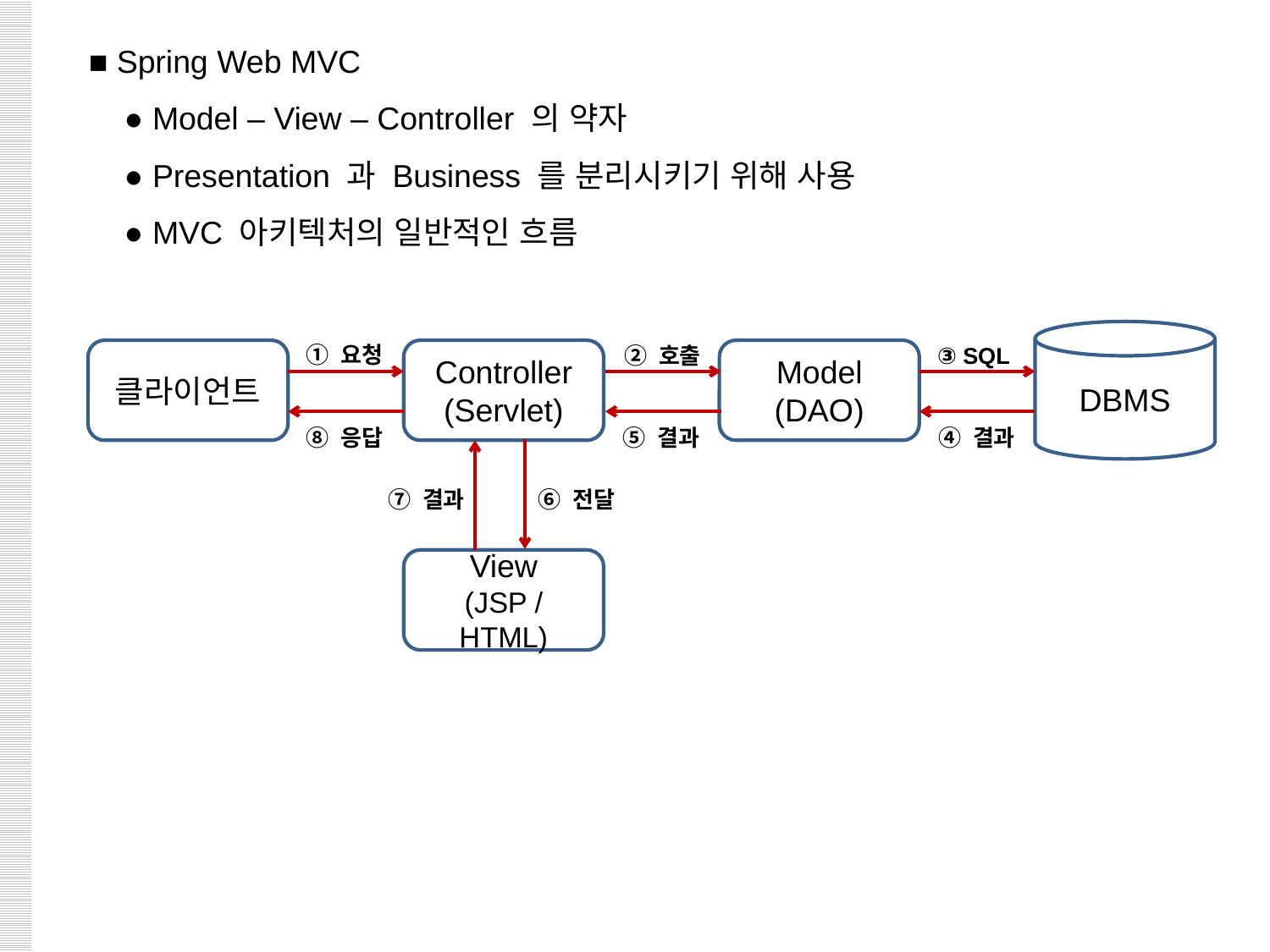

■ Spring Web MVC
    ● Model – View – Controller 의 약자
    ● Presentation 과 Business 를 분리시키기 위해 사용
    ● MVC 아키텍처의 일반적인 흐름
① 요청
② 호출
③ SQL
DBMS
클라이언트
Controller
(Servlet)
Model
(DAO)
⑤ 결과
⑧ 응답
④ 결과
⑥ 전달
⑦ 결과
View
(JSP / HTML)